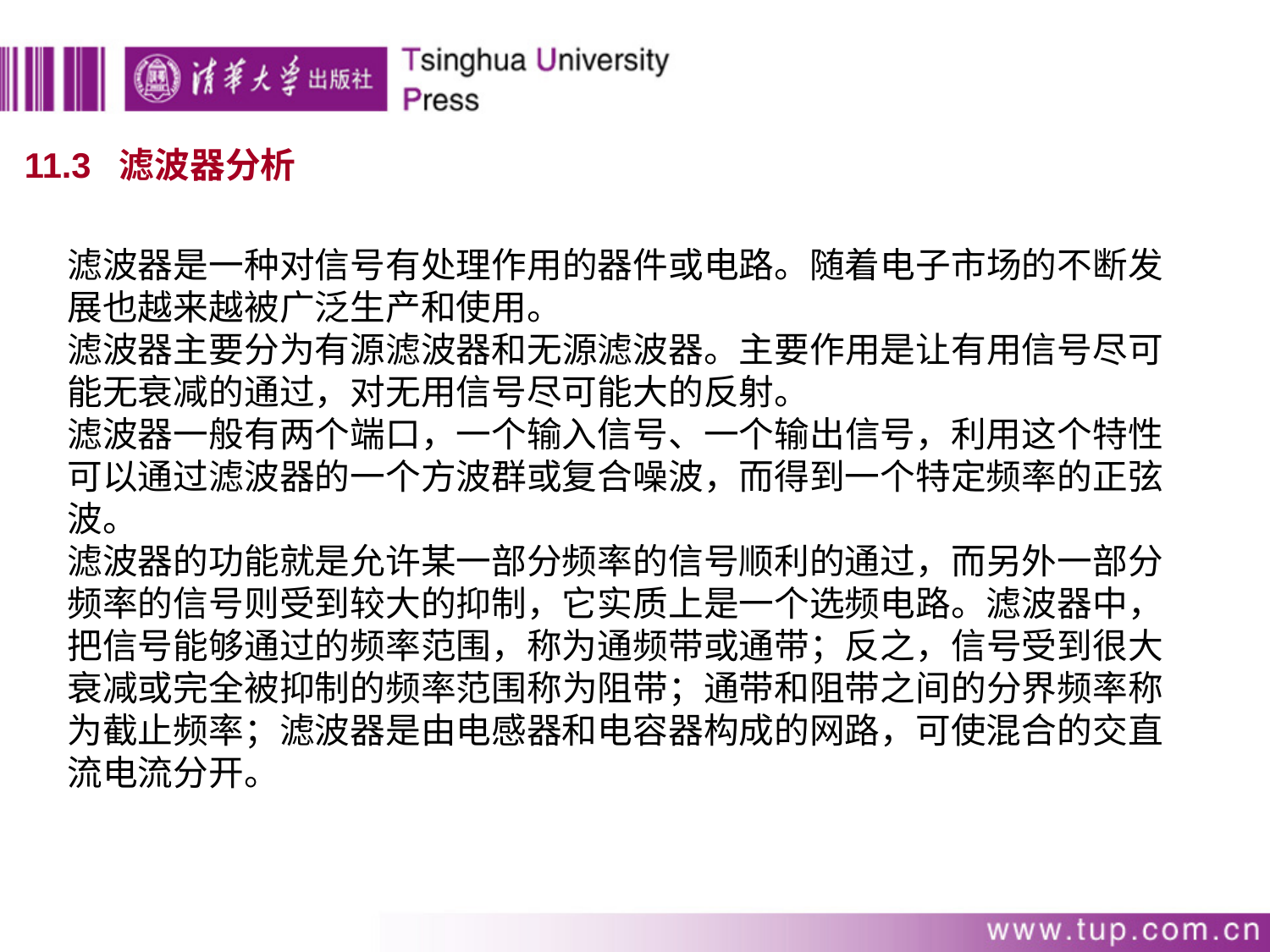

11.3  滤波器分析
滤波器是一种对信号有处理作用的器件或电路。随着电子市场的不断发展也越来越被广泛生产和使用。
滤波器主要分为有源滤波器和无源滤波器。主要作用是让有用信号尽可能无衰减的通过，对无用信号尽可能大的反射。
滤波器一般有两个端口，一个输入信号、一个输出信号，利用这个特性可以通过滤波器的一个方波群或复合噪波，而得到一个特定频率的正弦波。
滤波器的功能就是允许某一部分频率的信号顺利的通过，而另外一部分频率的信号则受到较大的抑制，它实质上是一个选频电路。滤波器中，把信号能够通过的频率范围，称为通频带或通带；反之，信号受到很大衰减或完全被抑制的频率范围称为阻带；通带和阻带之间的分界频率称为截止频率；滤波器是由电感器和电容器构成的网路，可使混合的交直流电流分开。